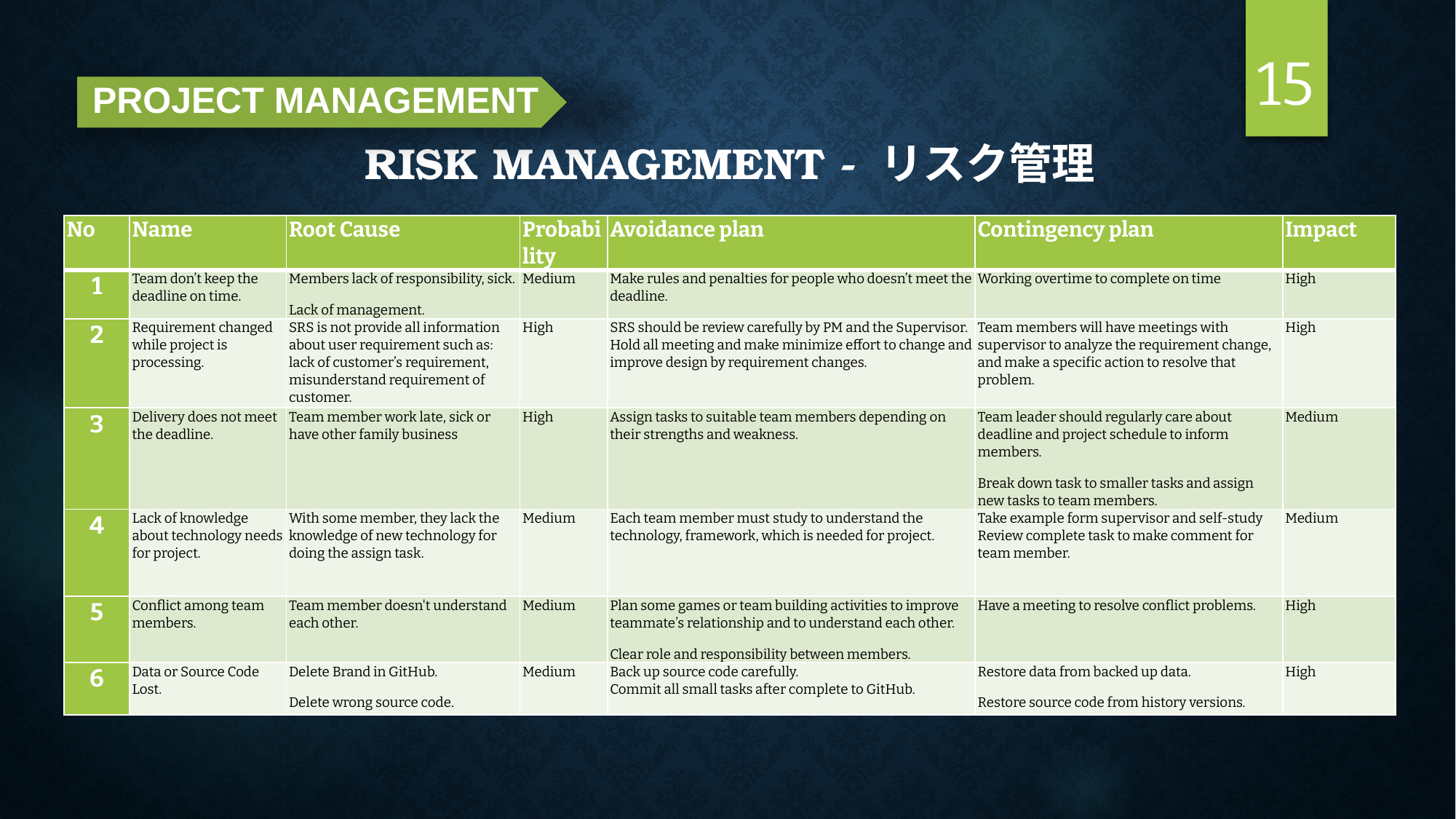

15
PROJECT MANAGEMENT
# Risk Management - リスク管理
| No | Name | Root Cause | Probability | Avoidance plan | Contingency plan | Impact |
| --- | --- | --- | --- | --- | --- | --- |
| 1 | Team don’t keep the deadline on time. | Members lack of responsibility, sick. Lack of management. | Medium | Make rules and penalties for people who doesn’t meet the deadline. | Working overtime to complete on time | High |
| 2 | Requirement changed while project is processing. | SRS is not provide all information about user requirement such as: lack of customer’s requirement, misunderstand requirement of customer. | High | SRS should be review carefully by PM and the Supervisor. Hold all meeting and make minimize effort to change and improve design by requirement changes. | Team members will have meetings with supervisor to analyze the requirement change, and make a specific action to resolve that problem. | High |
| 3 | Delivery does not meet the deadline. | Team member work late, sick or have other family business | High | Assign tasks to suitable team members depending on their strengths and weakness. | Team leader should regularly care about deadline and project schedule to inform members. Break down task to smaller tasks and assign new tasks to team members. | Medium |
| 4 | Lack of knowledge about technology needs for project. | With some member, they lack the knowledge of new technology for doing the assign task. | Medium | Each team member must study to understand the technology, framework, which is needed for project. | Take example form supervisor and self-study Review complete task to make comment for team member. | Medium |
| 5 | Conflict among team members. | Team member doesn't understand each other. | Medium | Plan some games or team building activities to improve teammate’s relationship and to understand each other. Clear role and responsibility between members. | Have a meeting to resolve conflict problems. | High |
| 6 | Data or Source Code Lost. | Delete Brand in GitHub. Delete wrong source code. | Medium | Back up source code carefully. Commit all small tasks after complete to GitHub. | Restore data from backed up data. Restore source code from history versions. | High |